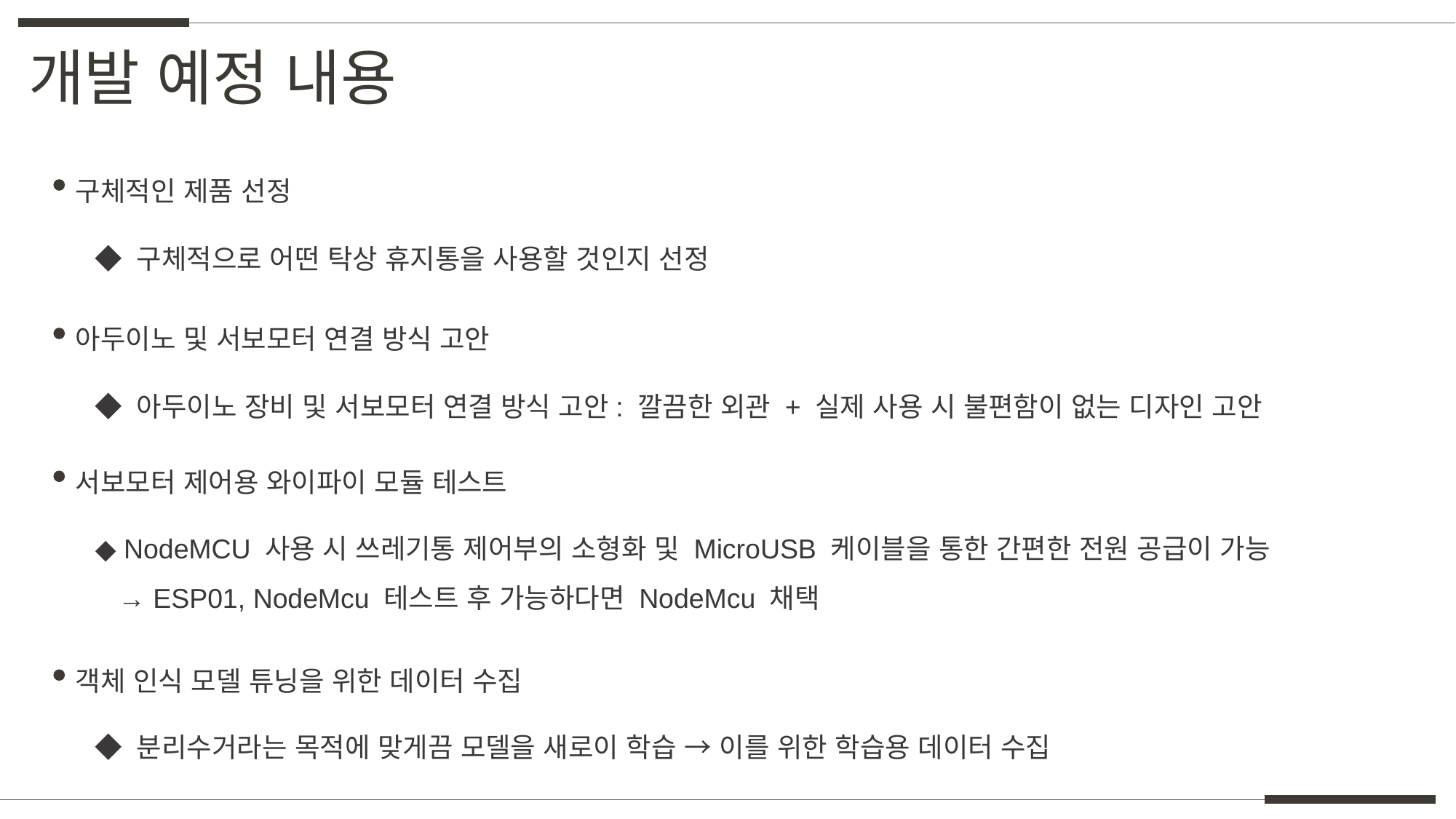

개발 예정 내용
구체적인 제품 선정

◆ 구체적으로 어떤 탁상 휴지통을 사용할 것인지 선정
아두이노 및 서보모터 연결 방식 고안

◆ 아두이노 장비 및 서보모터 연결 방식 고안: 깔끔한 외관 + 실제 사용 시 불편함이 없는 디자인 고안
서보모터 제어용 와이파이 모듈 테스트

◆ NodeMCU 사용 시 쓰레기통 제어부의 소형화 및 MicroUSB 케이블을 통한 간편한 전원 공급이 가능
   → ESP01, NodeMcu 테스트 후 가능하다면 NodeMcu 채택
객체 인식 모델 튜닝을 위한 데이터 수집

◆ 분리수거라는 목적에 맞게끔 모델을 새로이 학습 → 이를 위한 학습용 데이터 수집